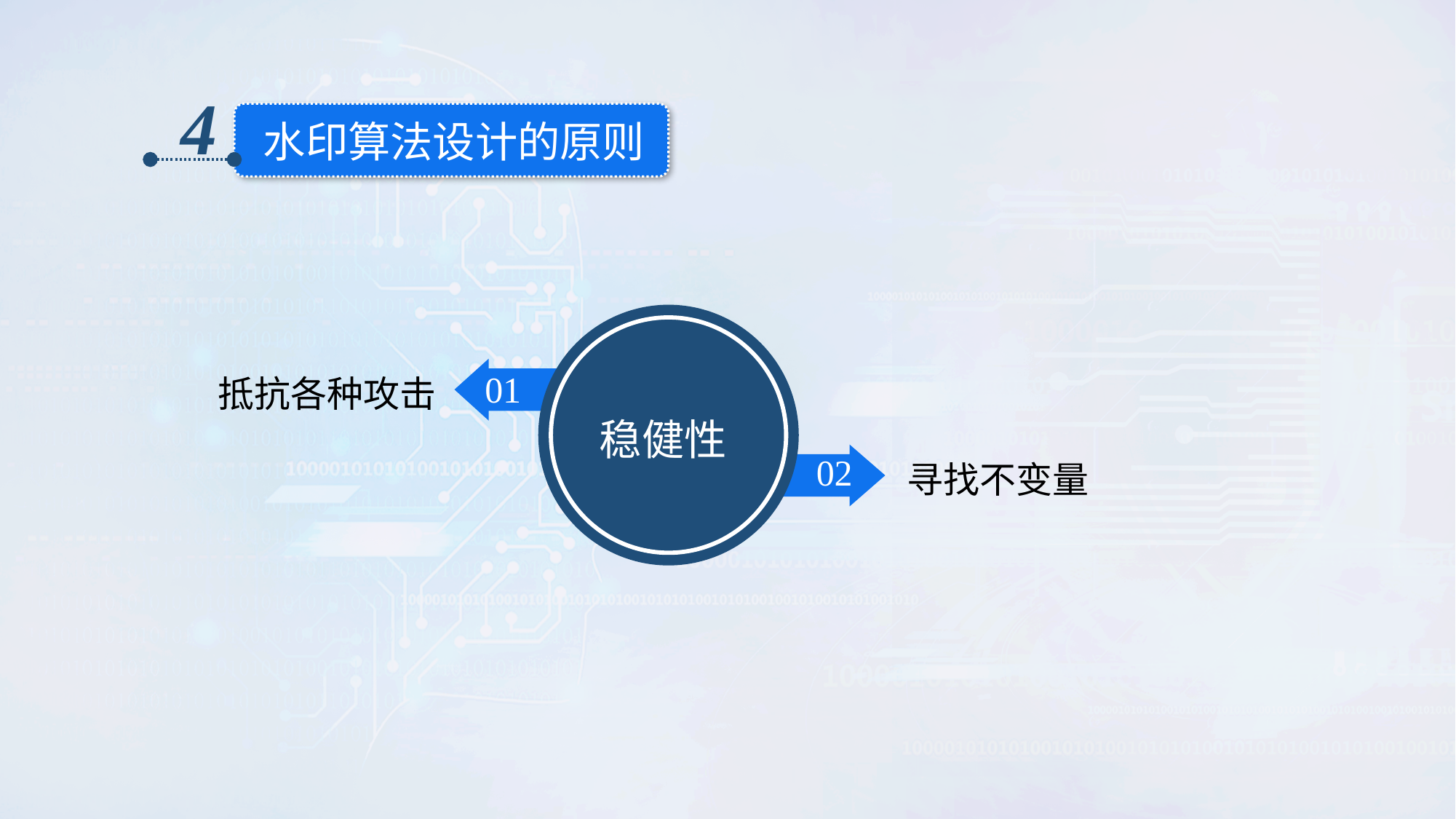

4

水印算法设计的原则

01
抵抗各种攻击
稳健性

02
寻找不变量